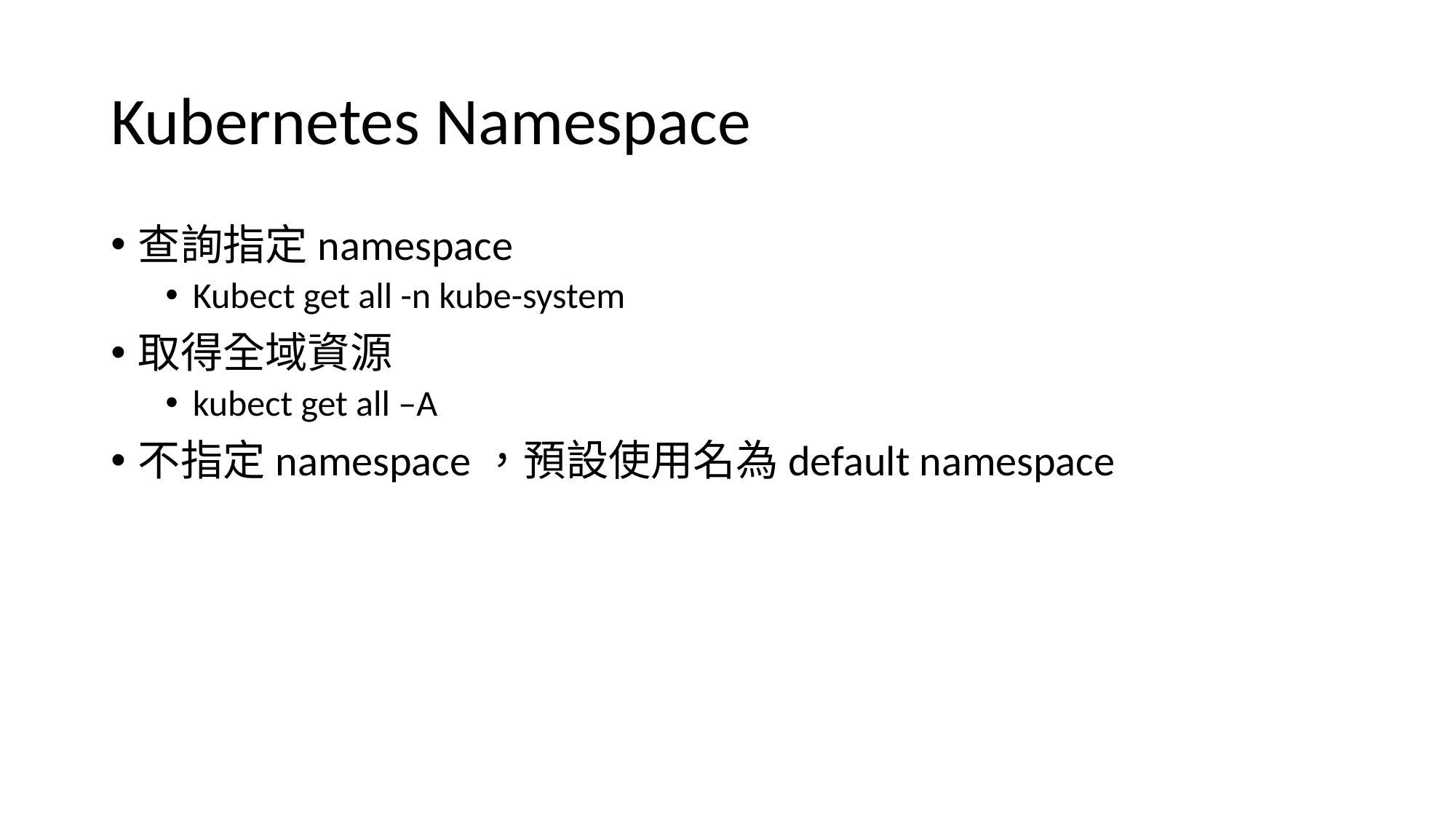

# Kubernetes Namespace
查詢指定namespace
Kubect get all -n kube-system
取得全域資源
kubect get all –A
不指定namespace，預設使用名為default namespace